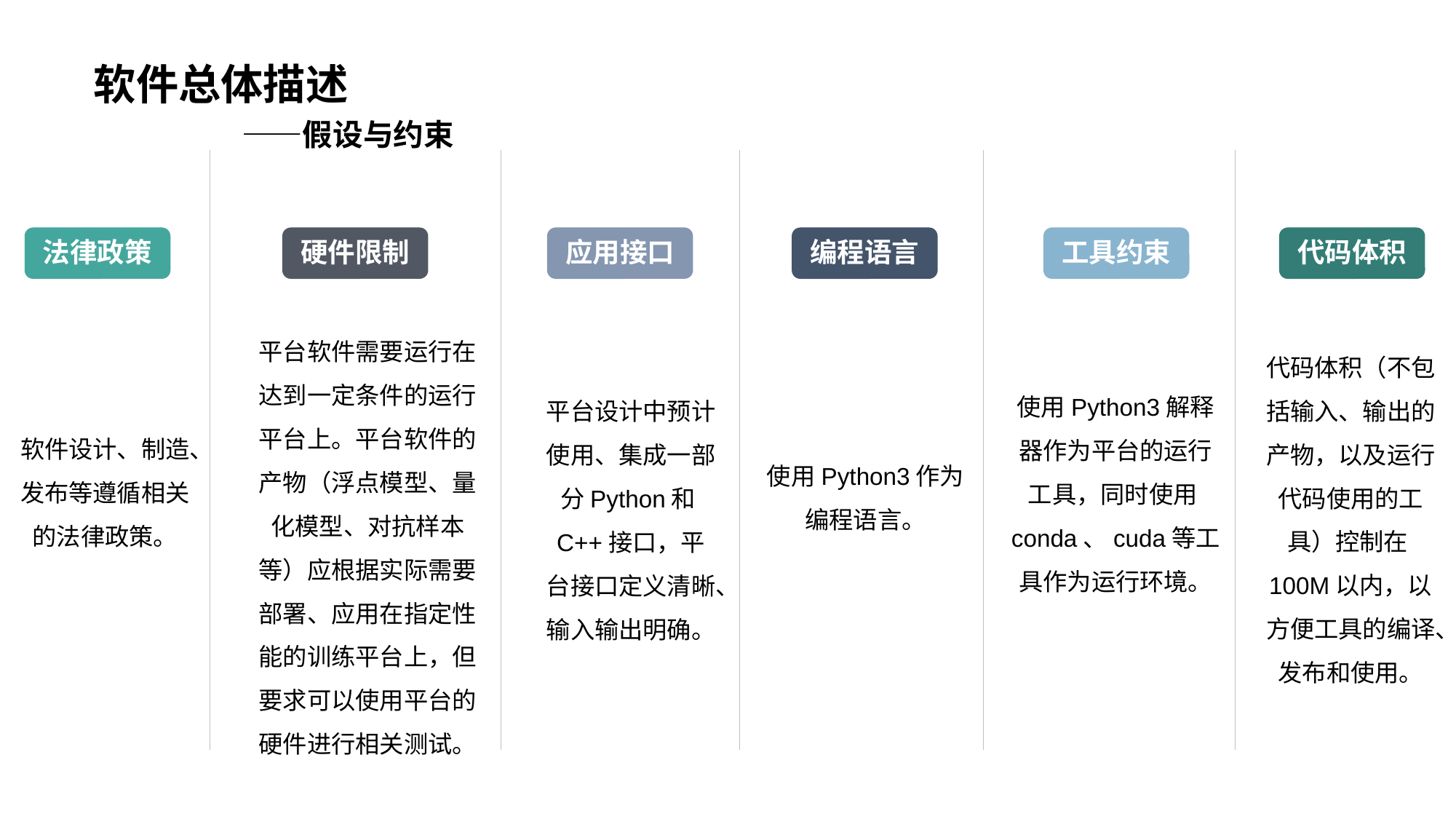

# 软件总体描述 ——假设与约束
编程语言
法律政策
硬件限制
应用接口
代码体积
工具约束
软件设计、制造、发布等遵循相关的法律政策。
平台软件需要运行在达到一定条件的运行平台上。平台软件的产物（浮点模型、量化模型、对抗样本等）应根据实际需要部署、应用在指定性能的训练平台上，但要求可以使用平台的硬件进行相关测试。
代码体积（不包括输入、输出的产物，以及运行代码使用的工具）控制在100M以内，以方便工具的编译、发布和使用。
使用Python3解释器作为平台的运行工具，同时使用conda、cuda等工具作为运行环境。
平台设计中预计使用、集成一部分Python和C++接口，平台接口定义清晰、输入输出明确。
使用Python3作为编程语言。